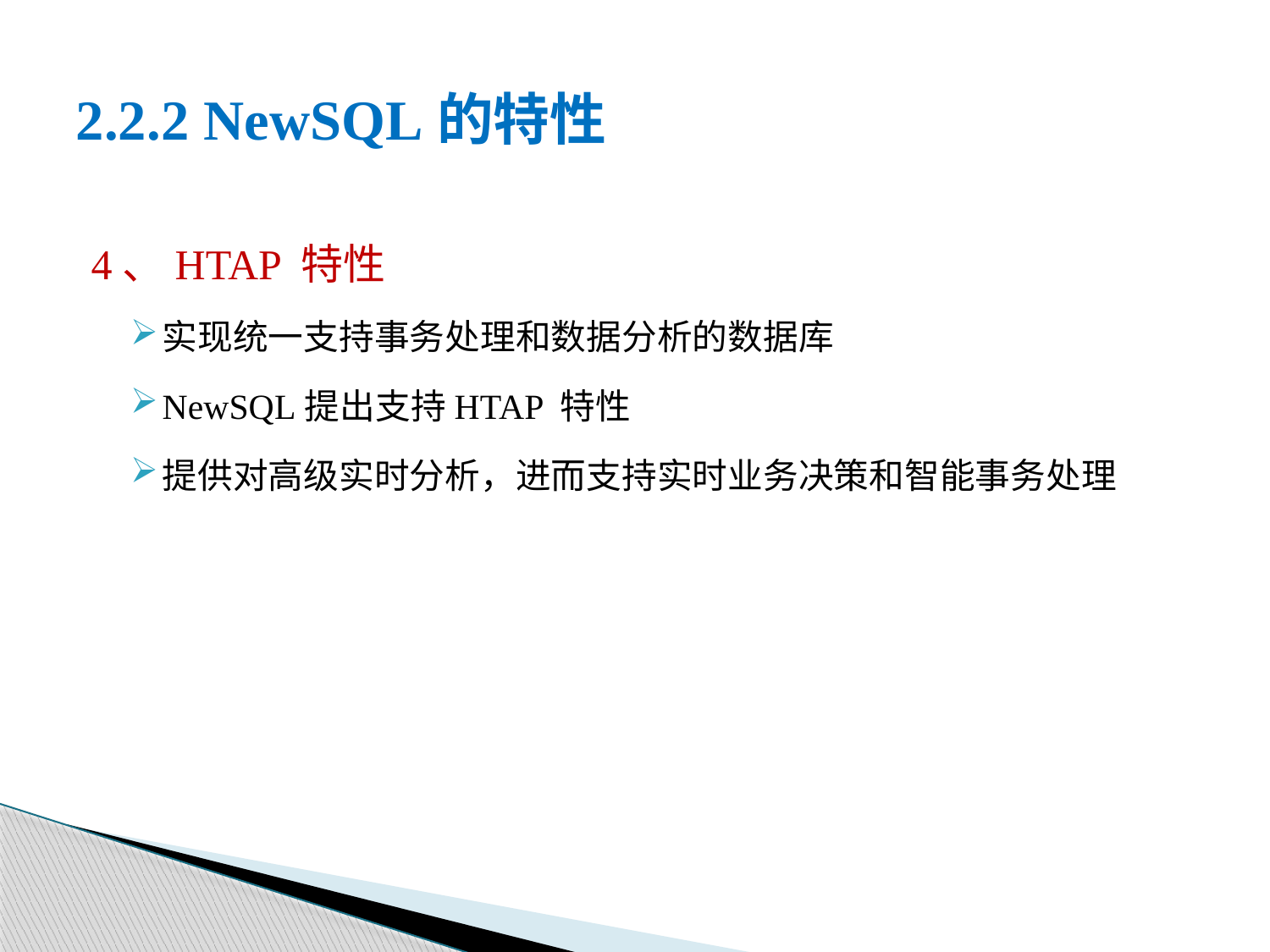

# 2.2.2 NewSQL的特性
4、HTAP 特性
实现统一支持事务处理和数据分析的数据库
NewSQL提出支持HTAP 特性
提供对高级实时分析，进而支持实时业务决策和智能事务处理